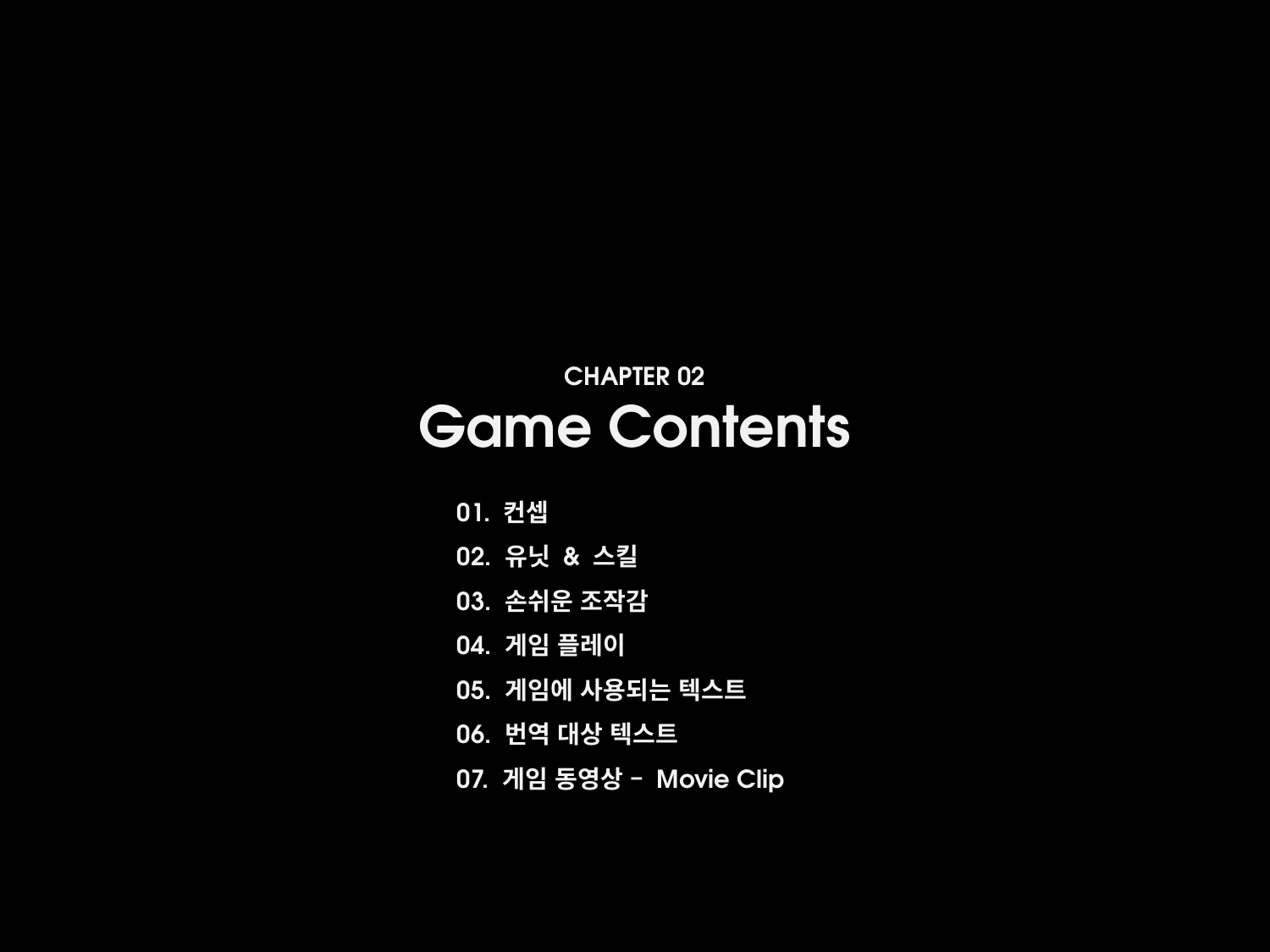

CHAPTER 02
Game Contents
01. 컨셉
02. 유닛 & 스킬
03. 손쉬운 조작감
04. 게임 플레이
05. 게임에 사용되는 텍스트
06. 번역 대상 텍스트
07. 게임 동영상 – Movie Clip